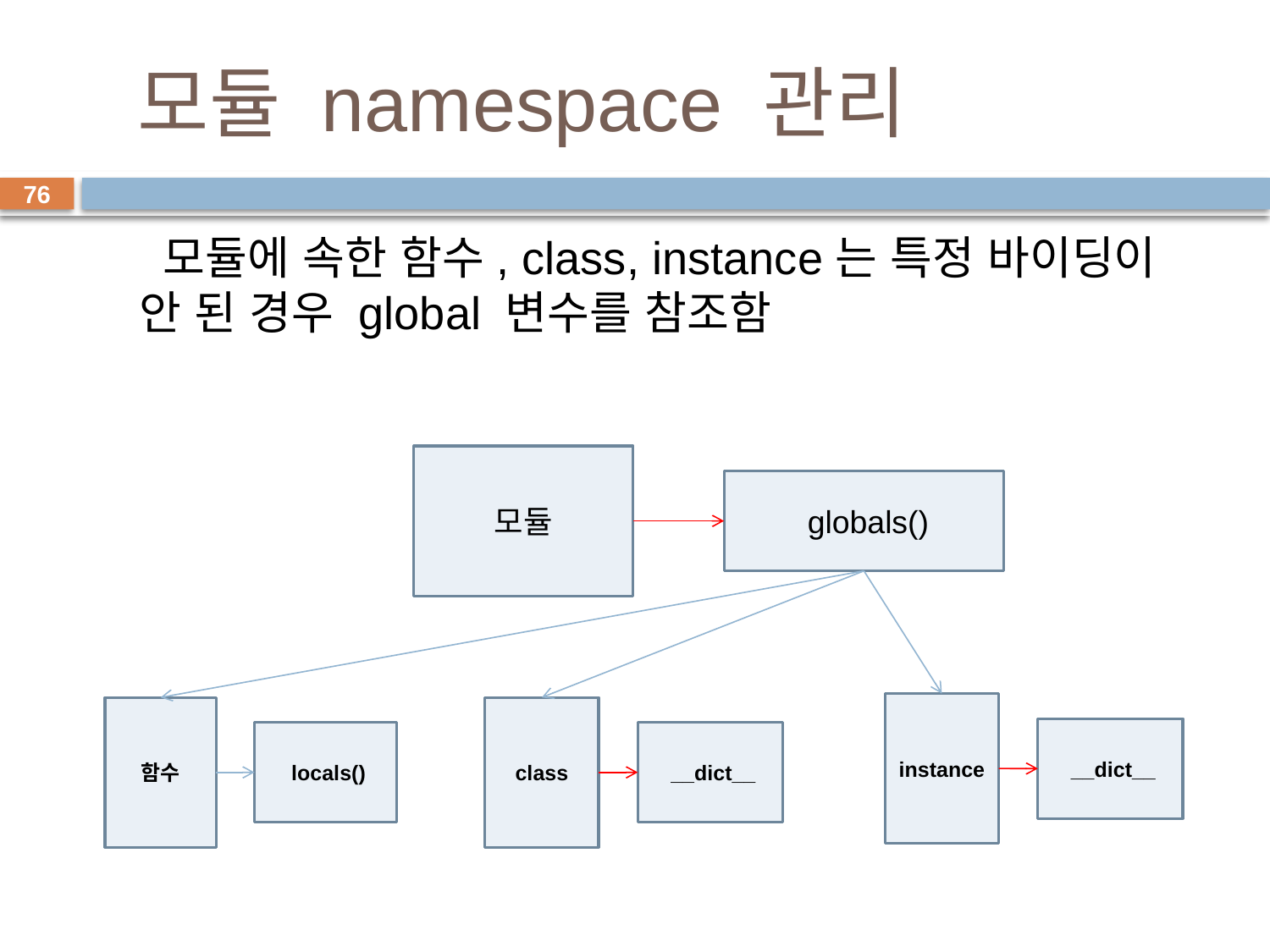

# 모듈 namespace 관리
76
 모듈에 속한 함수, class, instance는 특정 바이딩이 안 된 경우 global 변수를 참조함
모듈
 globals()
instance
 __dict__
함수
 locals()
class
 __dict__